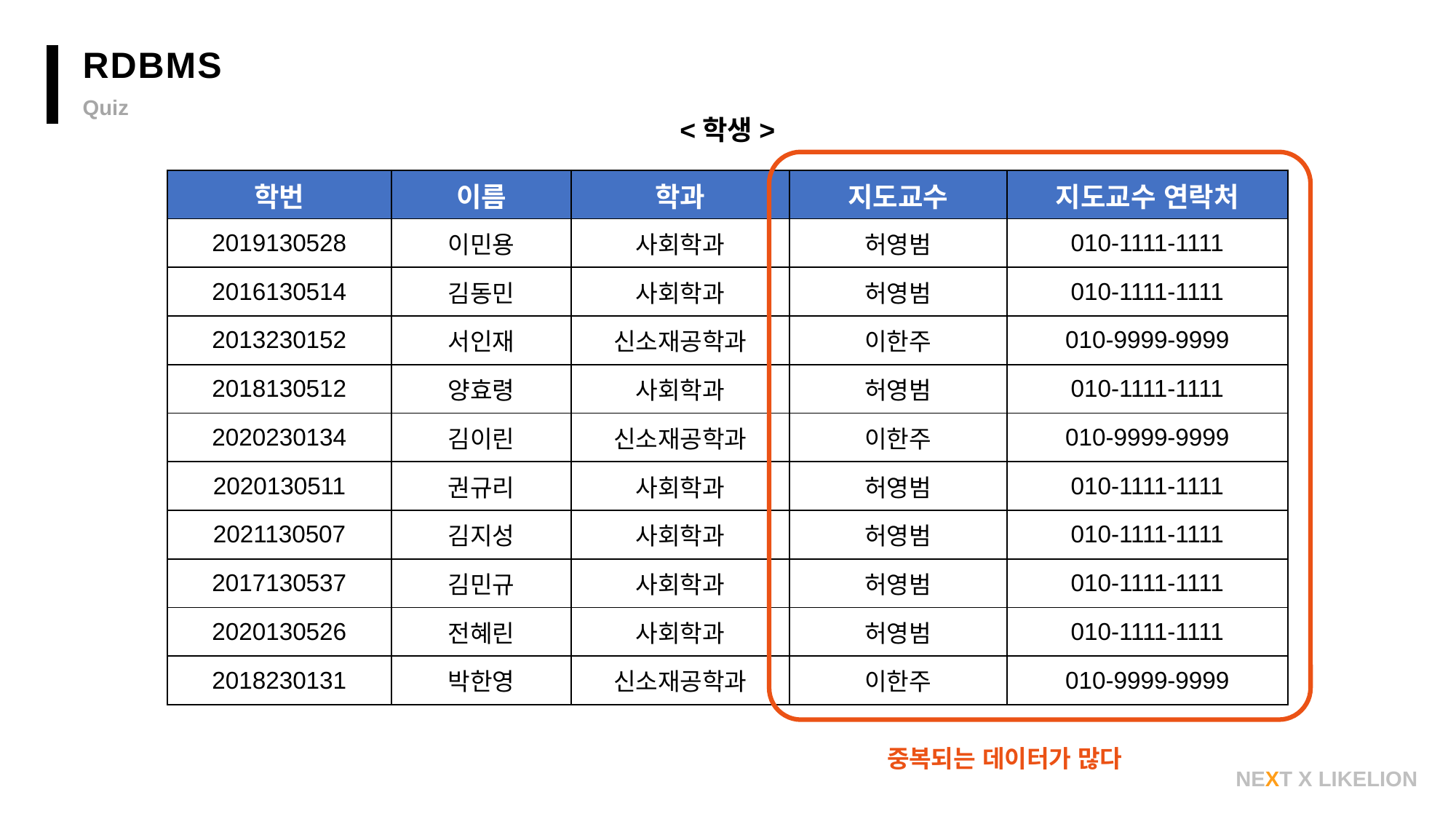

RDBMS

Quiz
<학생>

중복되는 데이터가 많다
| 학번 | 이름 | 학과 | 지도교수 | 지도교수 연락처 |
| --- | --- | --- | --- | --- |
| 2019130528 | 이민용 | 사회학과 | 허영범 | 010-1111-1111 |
| 2016130514 | 김동민 | 사회학과 | 허영범 | 010-1111-1111 |
| 2013230152 | 서인재 | 신소재공학과 | 이한주 | 010-9999-9999 |
| 2018130512 | 양효령 | 사회학과 | 허영범 | 010-1111-1111 |
| 2020230134 | 김이린 | 신소재공학과 | 이한주 | 010-9999-9999 |
| 2020130511 | 권규리 | 사회학과 | 허영범 | 010-1111-1111 |
| 2021130507 | 김지성 | 사회학과 | 허영범 | 010-1111-1111 |
| 2017130537 | 김민규 | 사회학과 | 허영범 | 010-1111-1111 |
| 2020130526 | 전혜린 | 사회학과 | 허영범 | 010-1111-1111 |
| 2018230131 | 박한영 | 신소재공학과 | 이한주 | 010-9999-9999 |
NEXT X LIKELION